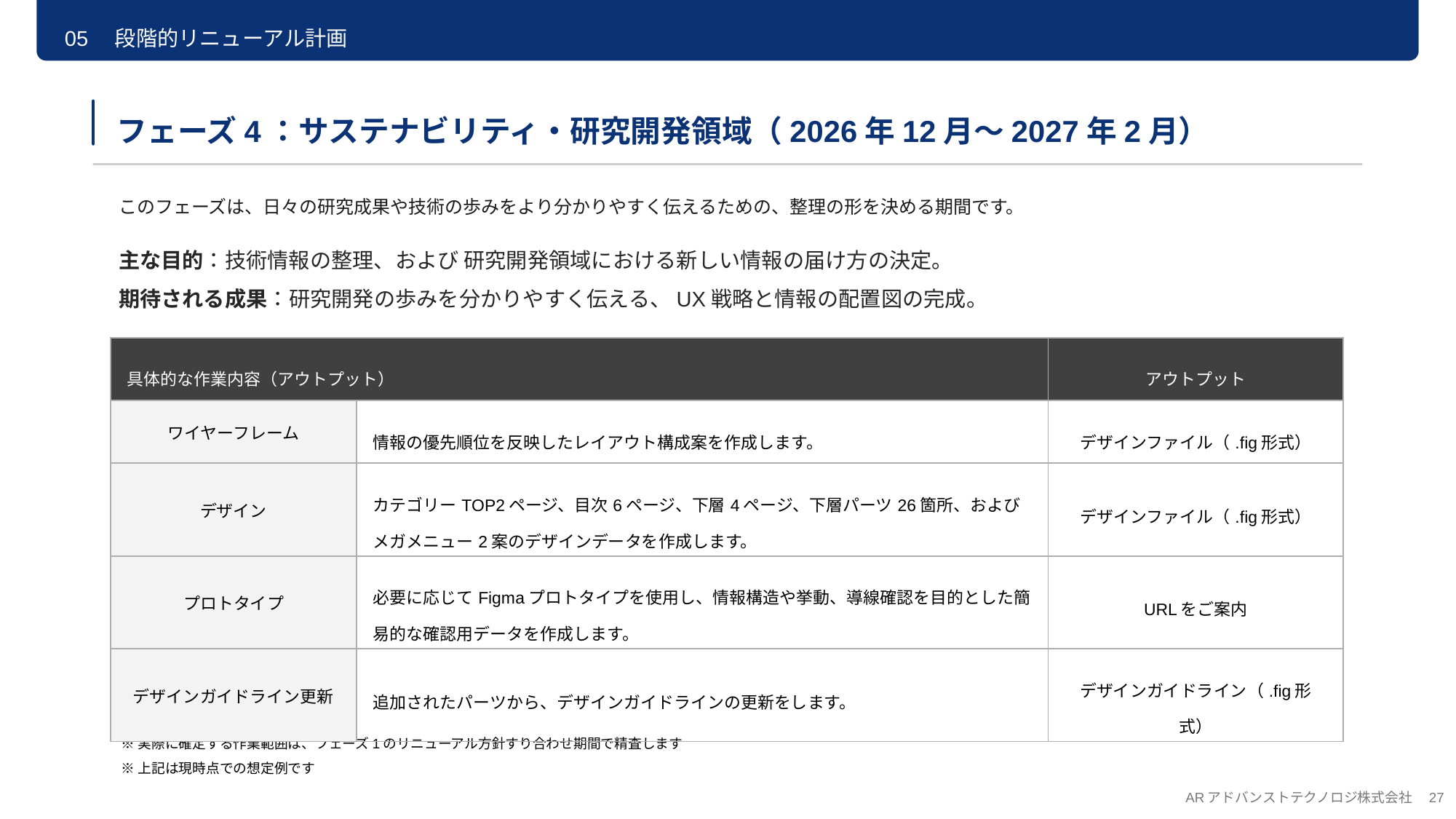

05　段階的リニューアル計画
フェーズ4：サステナビリティ・研究開発領域（2026年12月〜2027年2月）
このフェーズは、日々の研究成果や技術の歩みをより分かりやすく伝えるための、整理の形を決める期間です。
主な目的：技術情報の整理、および 研究開発領域における新しい情報の届け方の決定。
期待される成果：研究開発の歩みを分かりやすく伝える、UX戦略と情報の配置図の完成。
| 具体的な作業内容（アウトプット） |  | アウトプット |
| --- | --- | --- |
| ワイヤーフレーム | 情報の優先順位を反映したレイアウト構成案を作成します。 | デザインファイル（.fig形式） |
| デザイン | カテゴリーTOP2ページ、目次6ページ、下層4ページ、下層パーツ26箇所、およびメガメニュー2案のデザインデータを作成します。 | デザインファイル（.fig形式） |
| プロトタイプ | 必要に応じてFigmaプロトタイプを使用し、情報構造や挙動、導線確認を目的とした簡易的な確認用データを作成します。 | URLをご案内 |
| デザインガイドライン更新 | 追加されたパーツから、デザインガイドラインの更新をします。 | デザインガイドライン（.fig形式） |
※実際に確定する作業範囲は、フェーズ1のリニューアル方針すり合わせ期間で精査します​
※上記は現時点での想定例です​
ARアドバンストテクノロジ株式会社　27